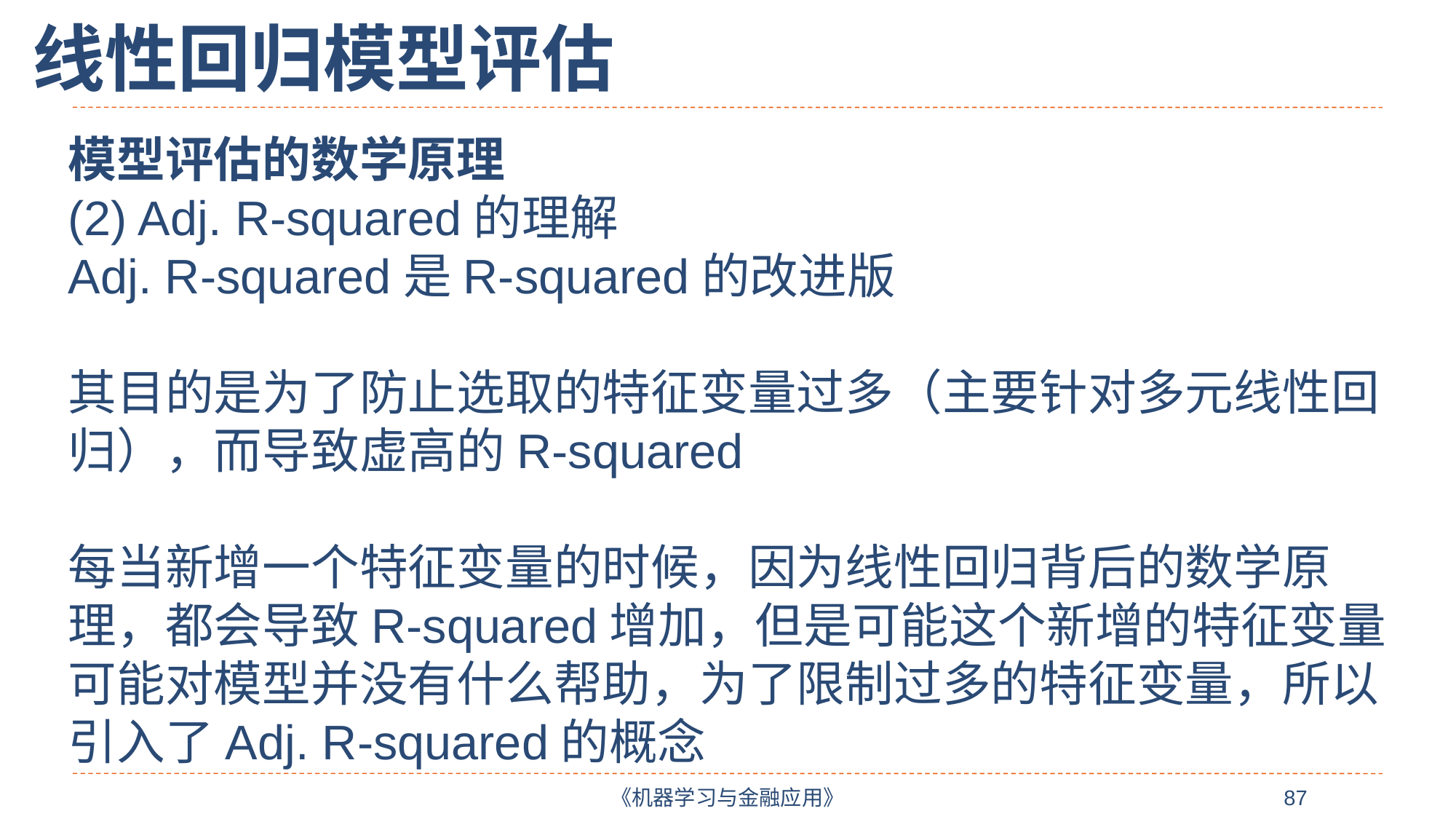

线性回归模型评估

模型评估的数学原理
(2) Adj. R-squared的理解
Adj. R-squared是R-squared的改进版

其目的是为了防止选取的特征变量过多（主要针对多元线性回归），而导致虚高的R-squared

每当新增一个特征变量的时候，因为线性回归背后的数学原理，都会导致R-squared增加，但是可能这个新增的特征变量可能对模型并没有什么帮助，为了限制过多的特征变量，所以引入了Adj. R-squared的概念